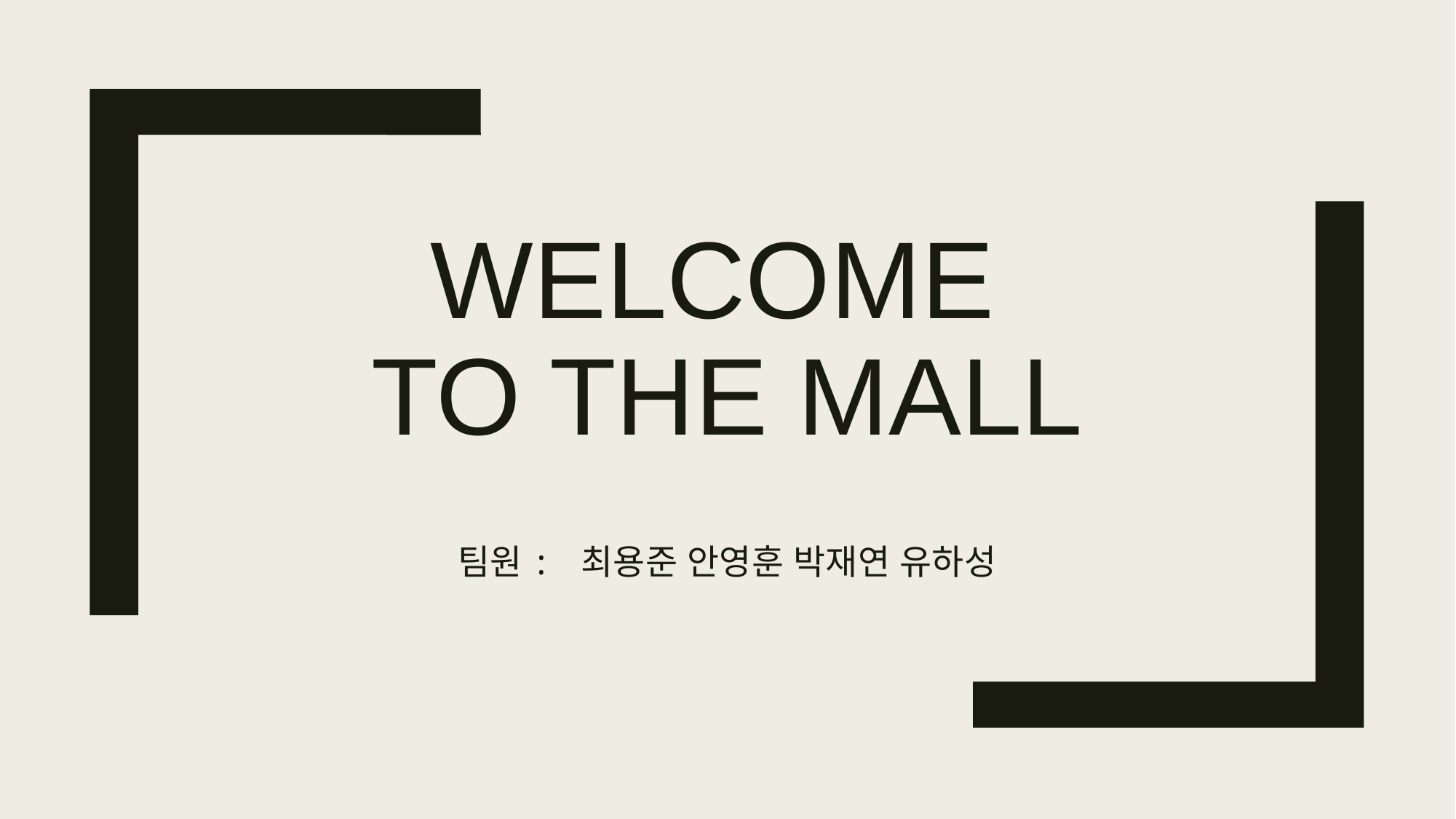

# Welcome to the mall

팀원: 최용준 안영훈 박재연 유하성